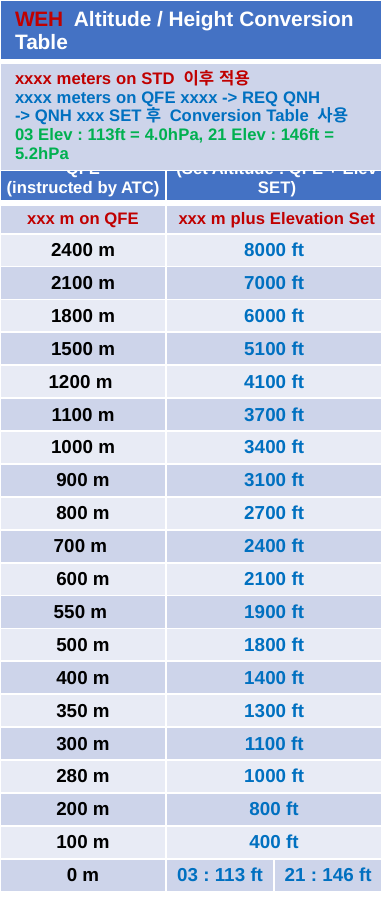

| WEH Altitude / Height Conversion Table |
| --- |
| xxxx meters on STD 이후 적용 xxxx meters on QFE xxxx -> REQ QNH -> QNH xxx SET후 Conversion Table 사용 03 Elev : 113ft = 4.0hPa, 21 Elev : 146ft = 5.2hPa |
| Height based on QFE (instructed by ATC) | Altitude base on QNH (Set Altitude : QFE + Elev SET) |  |
| --- | --- | --- |
| xxx m on QFE | xxx m plus Elevation Set |  |
| 2400 m | 8000 ft |  |
| 2100 m | 7000 ft |  |
| 1800 m | 6000 ft |  |
| 1500 m | 5100 ft |  |
| 1200 m | 4100 ft |  |
| 1100 m | 3700 ft |  |
| 1000 m | 3400 ft |  |
| 900 m | 3100 ft |  |
| 800 m | 2700 ft |  |
| 700 m | 2400 ft |  |
| 600 m | 2100 ft |  |
| 550 m | 1900 ft |  |
| 500 m | 1800 ft |  |
| 400 m | 1400 ft |  |
| 350 m | 1300 ft |  |
| 300 m | 1100 ft |  |
| 280 m | 1000 ft |  |
| 200 m | 800 ft |  |
| 100 m | 400 ft |  |
| 0 m | 03 : 113 ft | 21 : 146 ft |